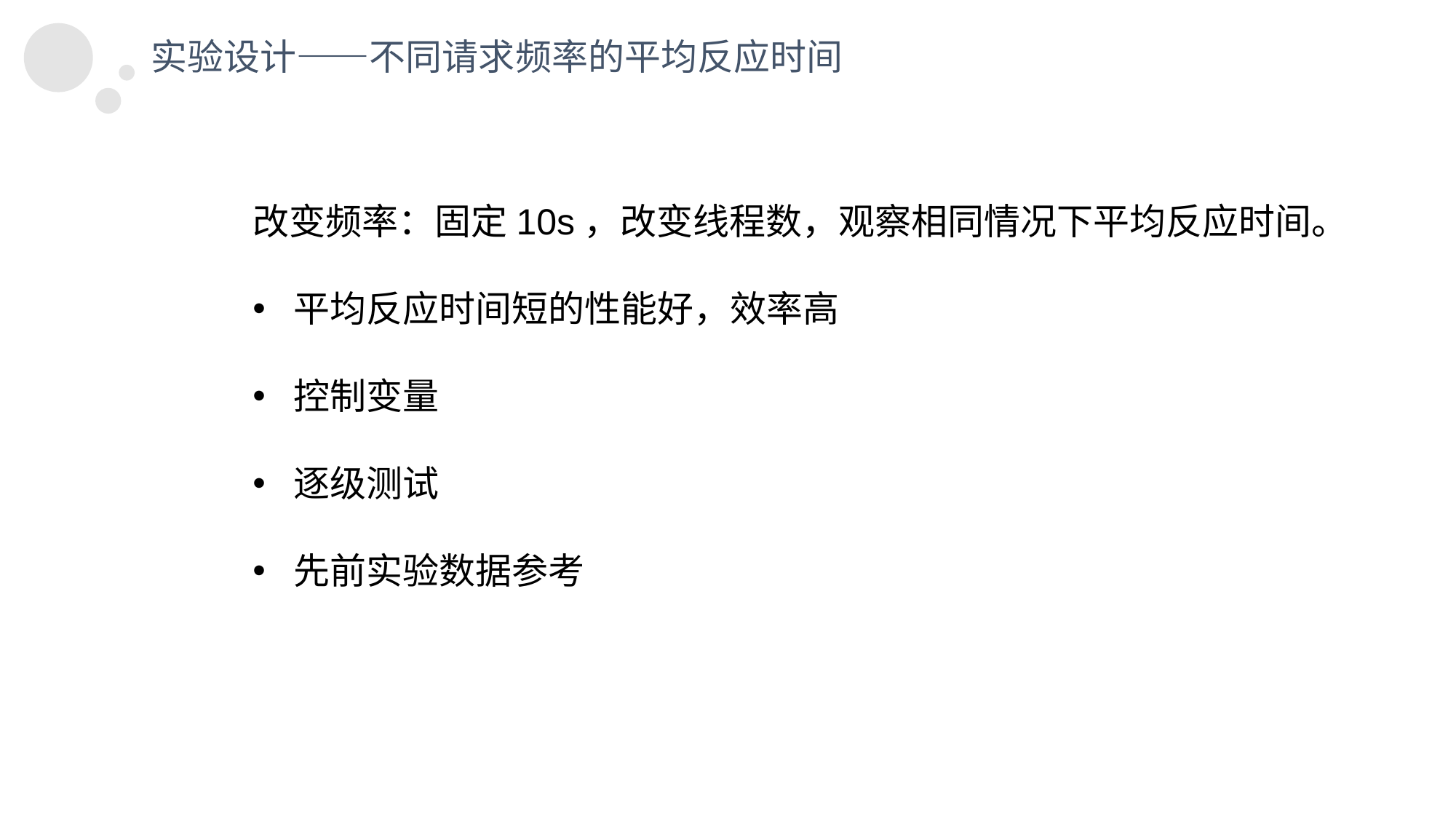

实验设计——不同请求频率的平均反应时间

改变频率：固定10s，改变线程数，观察相同情况下平均反应时间。

平均反应时间短的性能好，效率高

控制变量

逐级测试

先前实验数据参考